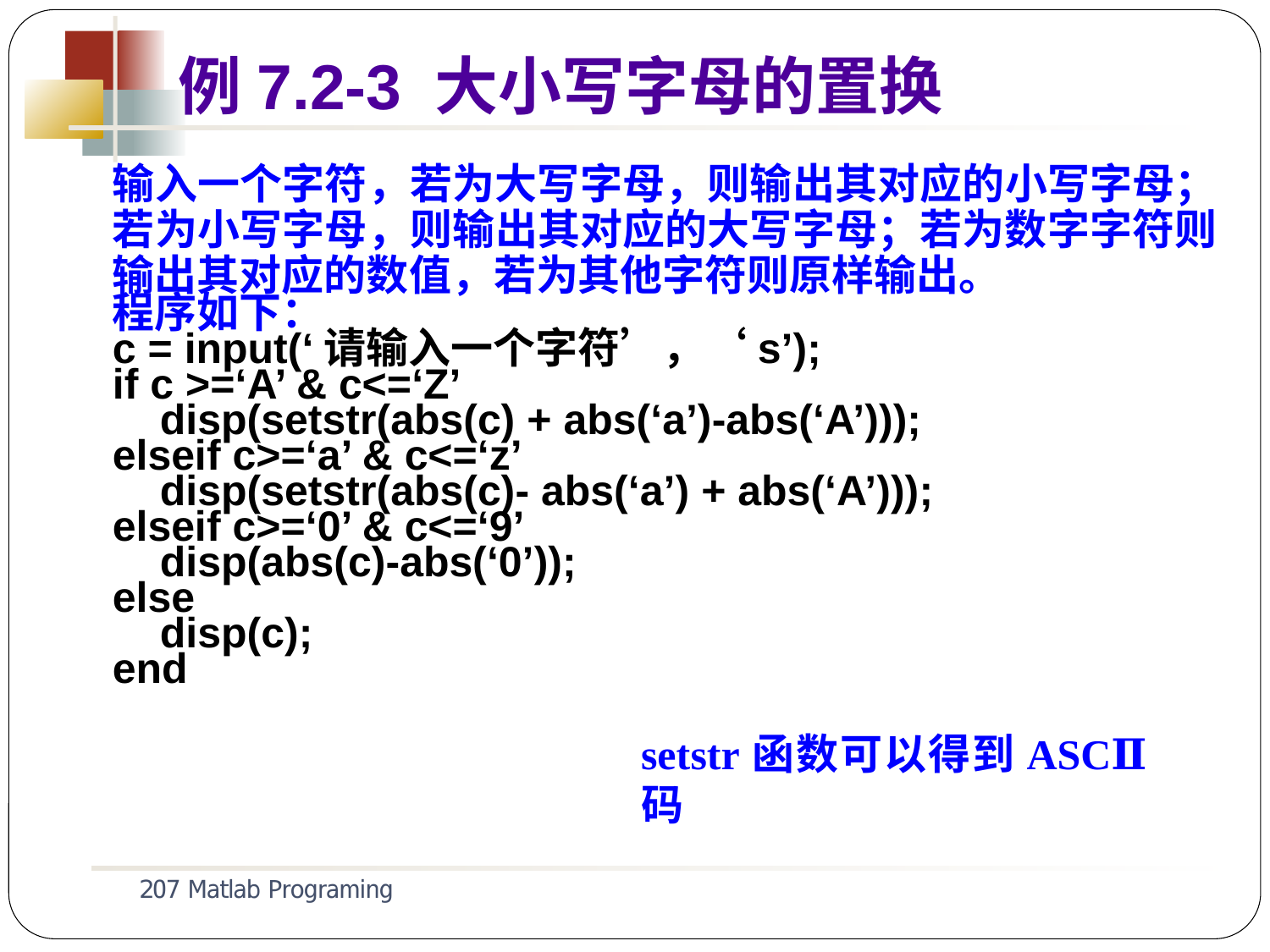

例7.2-3 大小写字母的置换
输入一个字符，若为大写字母，则输出其对应的小写字母；若为小写字母，则输出其对应的大写字母；若为数字字符则输出其对应的数值，若为其他字符则原样输出。
程序如下：
c = input(‘请输入一个字符’，‘s’);
if c >=‘A’ & c<=‘Z’
    disp(setstr(abs(c) + abs(‘a’)-abs(‘A’)));
elseif c>=‘a’ & c<=‘z’
    disp(setstr(abs(c)- abs(‘a’) + abs(‘A’)));
elseif c>=‘0’ & c<=‘9’
    disp(abs(c)-abs(‘0’));
else
    disp(c);
end
setstr函数可以得到ASCⅡ码
207 Matlab Programing